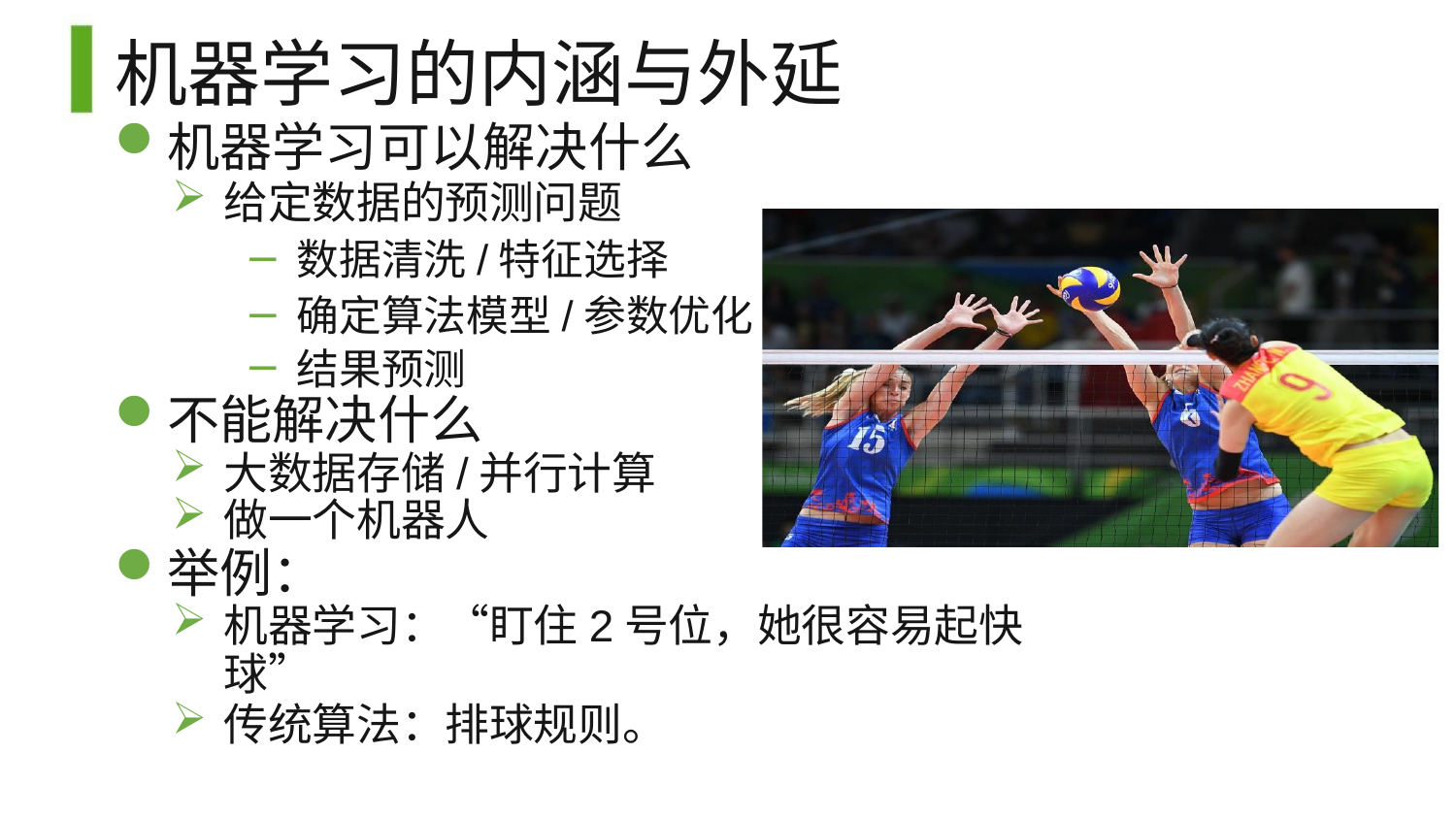

# 机器学习的内涵与外延
机器学习可以解决什么
给定数据的预测问题
数据清洗/特征选择
确定算法模型/参数优化
结果预测
不能解决什么
大数据存储/并行计算
做一个机器人
举例：
机器学习：“盯住2号位，她很容易起快球”
传统算法：排球规则。